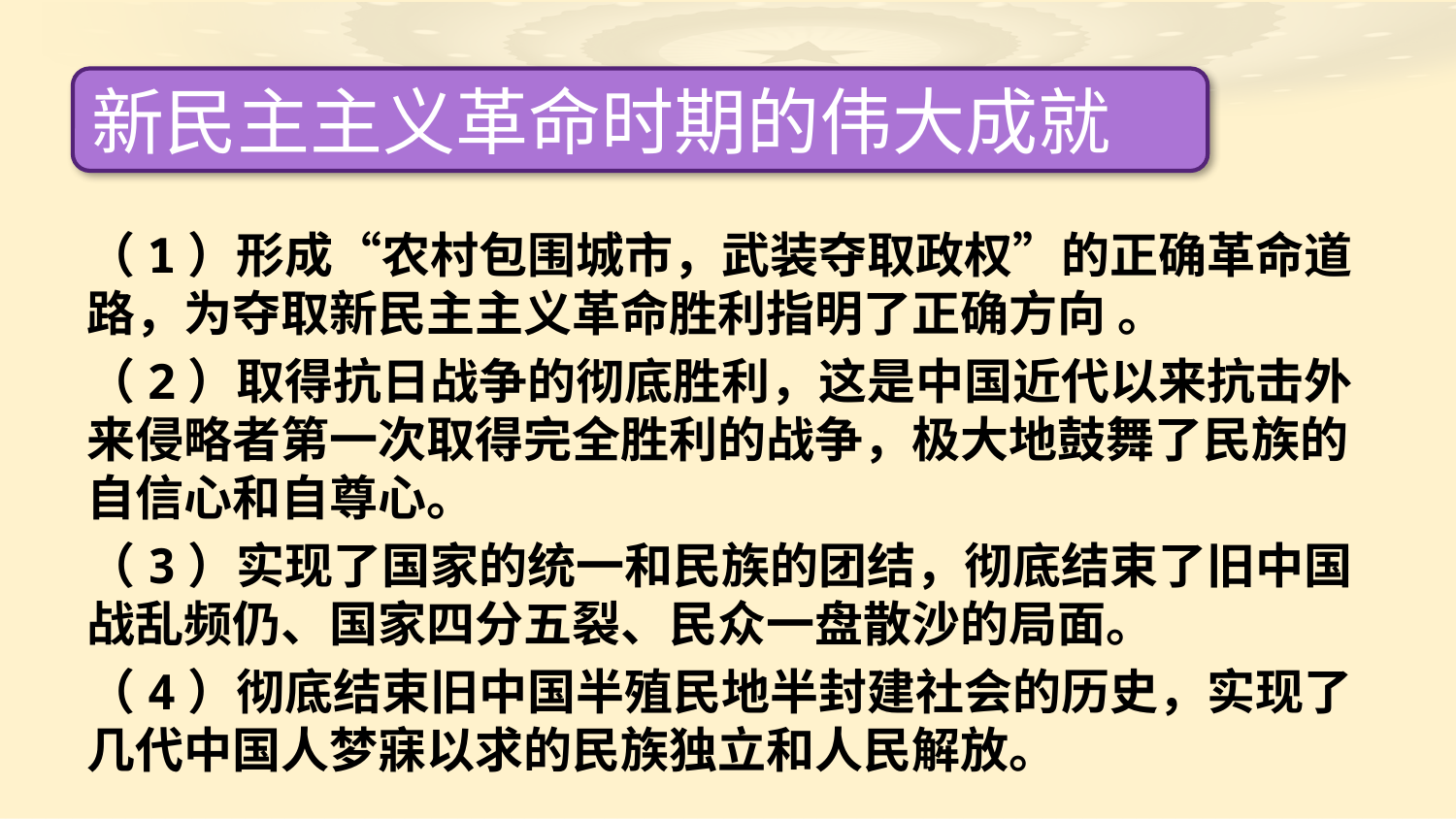

新民主主义革命时期的伟大成就
（1）形成“农村包围城市，武装夺取政权”的正确革命道路，为夺取新民主主义革命胜利指明了正确方向 。
（2）取得抗日战争的彻底胜利，这是中国近代以来抗击外来侵略者第一次取得完全胜利的战争，极大地鼓舞了民族的自信心和自尊心。
（3）实现了国家的统一和民族的团结，彻底结束了旧中国战乱频仍、国家四分五裂、民众一盘散沙的局面。
（4）彻底结束旧中国半殖民地半封建社会的历史，实现了几代中国人梦寐以求的民族独立和人民解放。